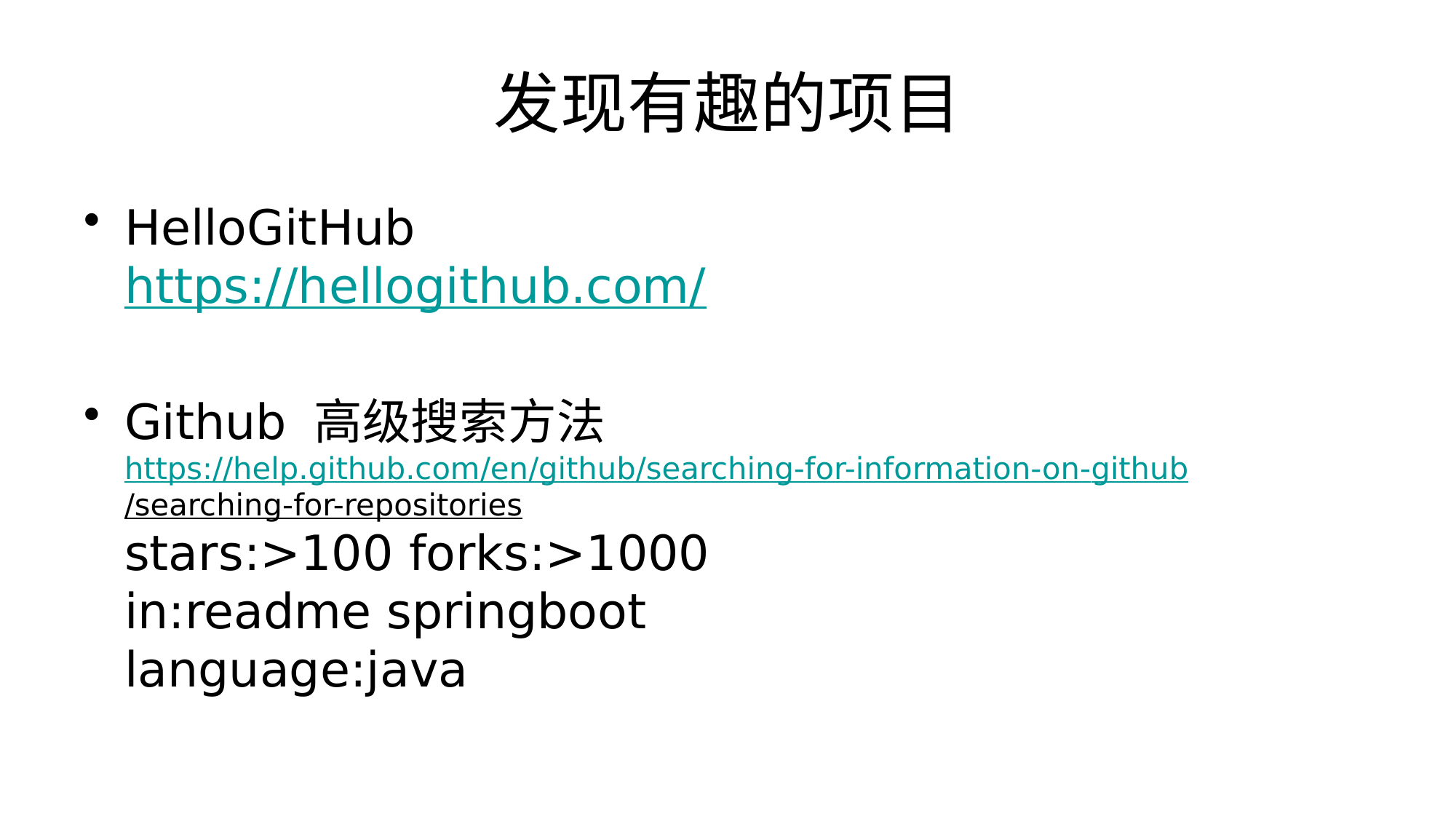

# 发现有趣的项目
HelloGitHub
https://hellogithub.com/

Github 高级搜索方法
https://help.github.com/en/github/searching-for-information-on-github/searching-for-repositories
stars:>100 forks:>1000
in:readme springboot
language:java